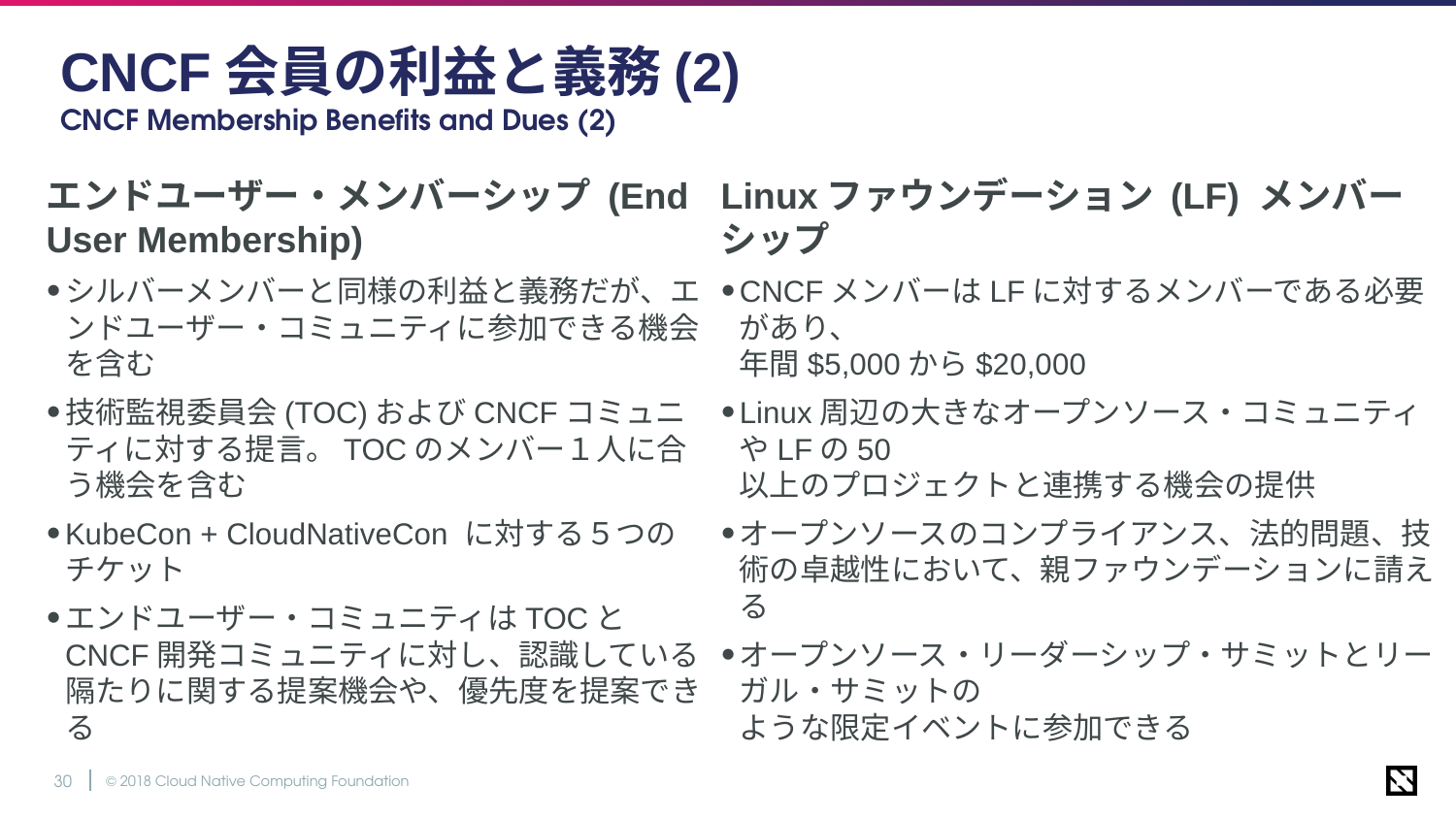

# CNCF会員の利益と義務(2) CNCF Membership Benefits and Dues (2)
Linuxファウンデーション (LF) メンバーシップ
CNCFメンバーはLFに対するメンバーである必要があり、
年間$5,000から$20,000
Linux周辺の大きなオープンソース・コミュニティやLFの50
以上のプロジェクトと連携する機会の提供
オープンソースのコンプライアンス、法的問題、技術の卓越性において、親ファウンデーションに請える
オープンソース・リーダーシップ・サミットとリーガル・サミットの
ような限定イベントに参加できる
エンドユーザー・メンバーシップ (End User Membership)
シルバーメンバーと同様の利益と義務だが、エンドユーザー・コミュニティに参加できる機会を含む
技術監視委員会(TOC)およびCNCFコミュニティに対する提言。TOCのメンバー１人に合う機会を含む
KubeCon + CloudNativeCon に対する５つの
チケット
エンドユーザー・コミュニティはTOCとCNCF開発コミュニティに対し、認識している隔たりに関する提案機会や、優先度を提案できる